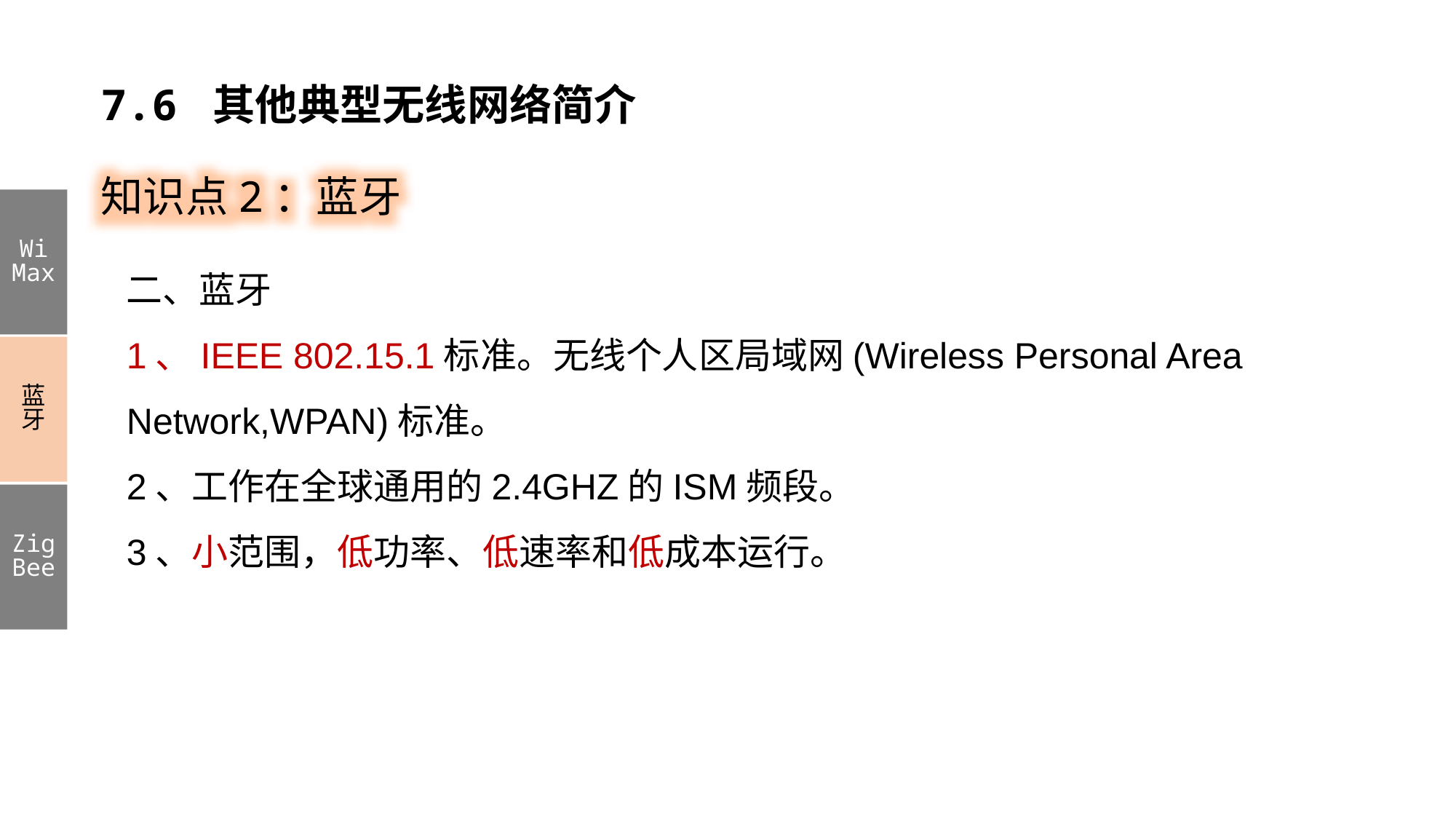

7.6 其他典型无线网络简介
知识点2：蓝牙
Wi
Max
蓝牙
Zig
Bee
二、蓝牙
1、IEEE 802.15.1标准。无线个人区局域网(Wireless Personal Area Network,WPAN)标准。
2、工作在全球通用的2.4GHZ的ISM频段。
3、小范围，低功率、低速率和低成本运行。